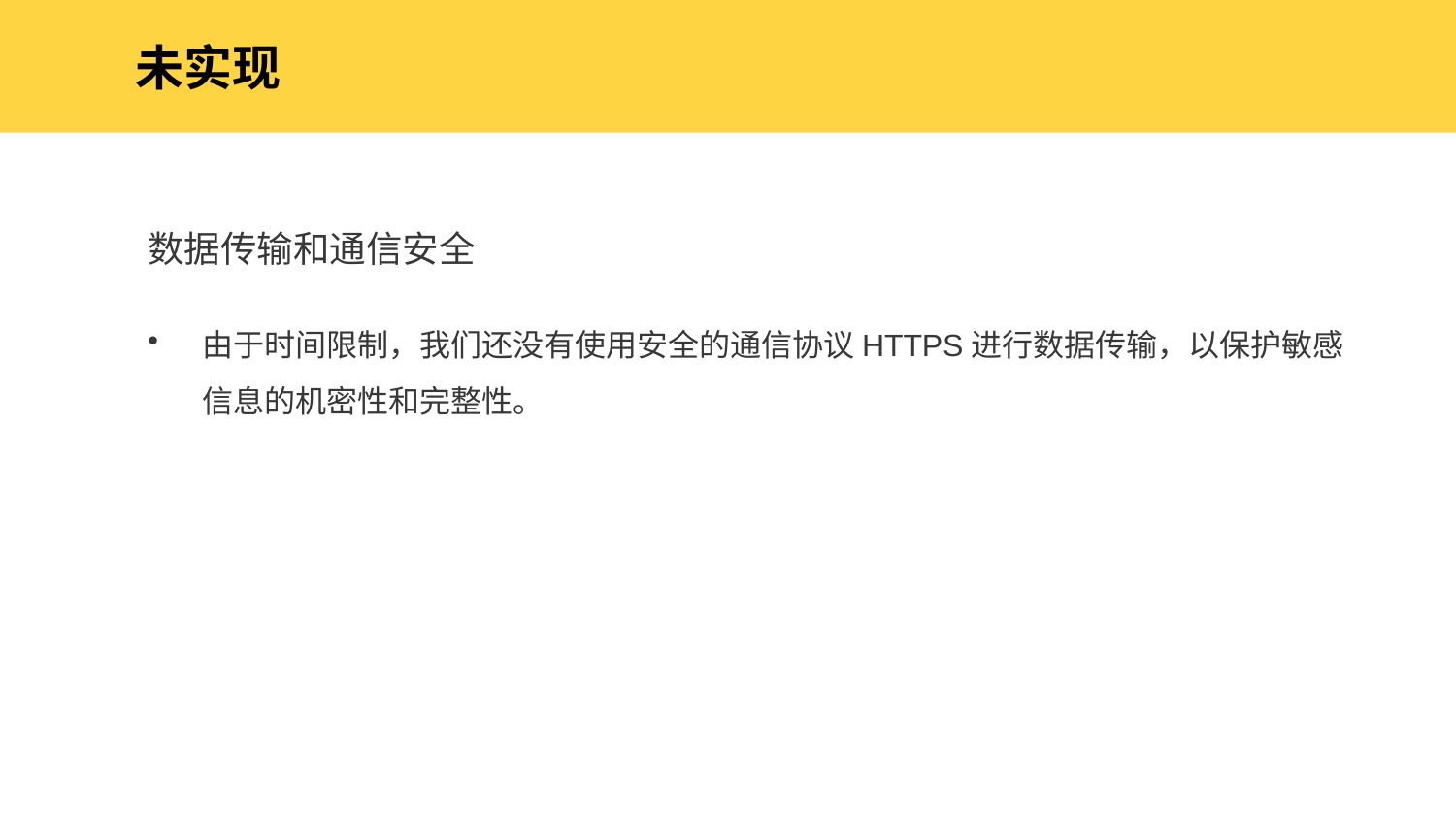

未实现
数据传输和通信安全
由于时间限制，我们还没有使用安全的通信协议HTTPS进行数据传输，以保护敏感信息的机密性和完整性。